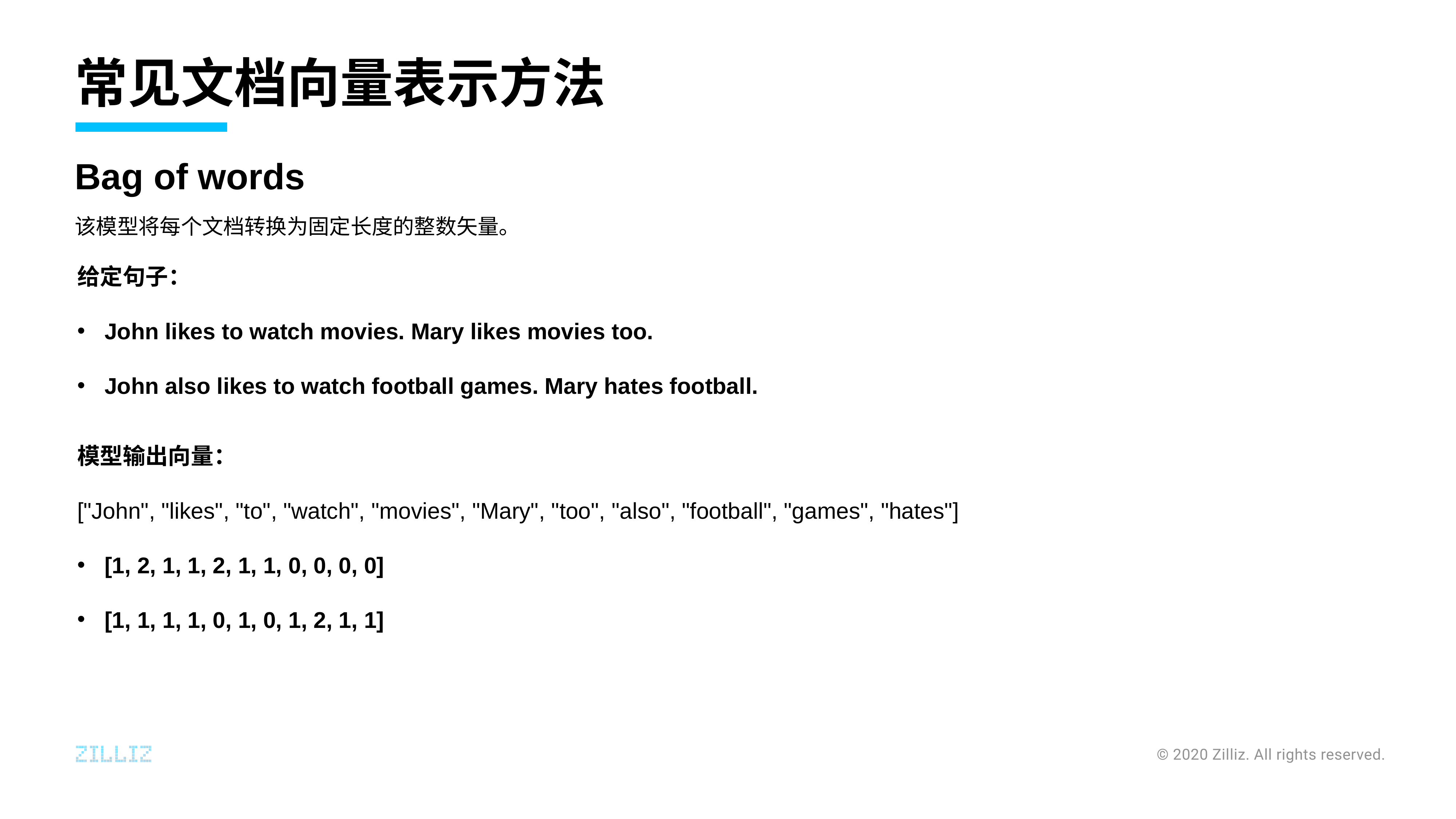

# 常见文档向量表示方法
Bag of words
该模型将每个文档转换为固定长度的整数矢量。

给定句子：

John likes to watch movies. Mary likes movies too.

John also likes to watch football games. Mary hates football.
模型输出向量：

["John", "likes", "to", "watch", "movies", "Mary", "too", "also", "football", "games", "hates"]

[1, 2, 1, 1, 2, 1, 1, 0, 0, 0, 0]

[1, 1, 1, 1, 0, 1, 0, 1, 2, 1, 1]